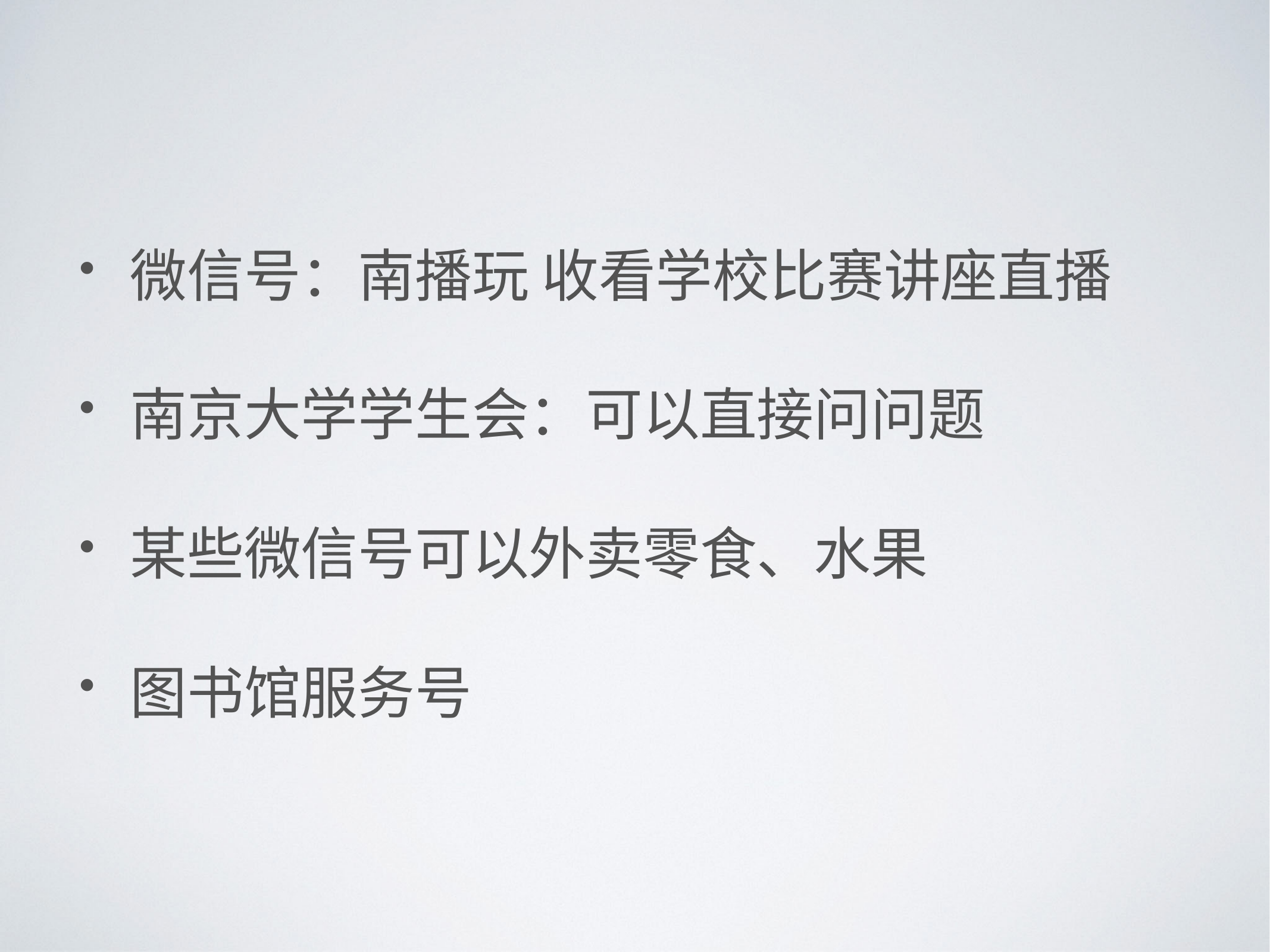

微信号：南播玩 收看学校比赛讲座直播
南京大学学生会：可以直接问问题
某些微信号可以外卖零食、水果
图书馆服务号